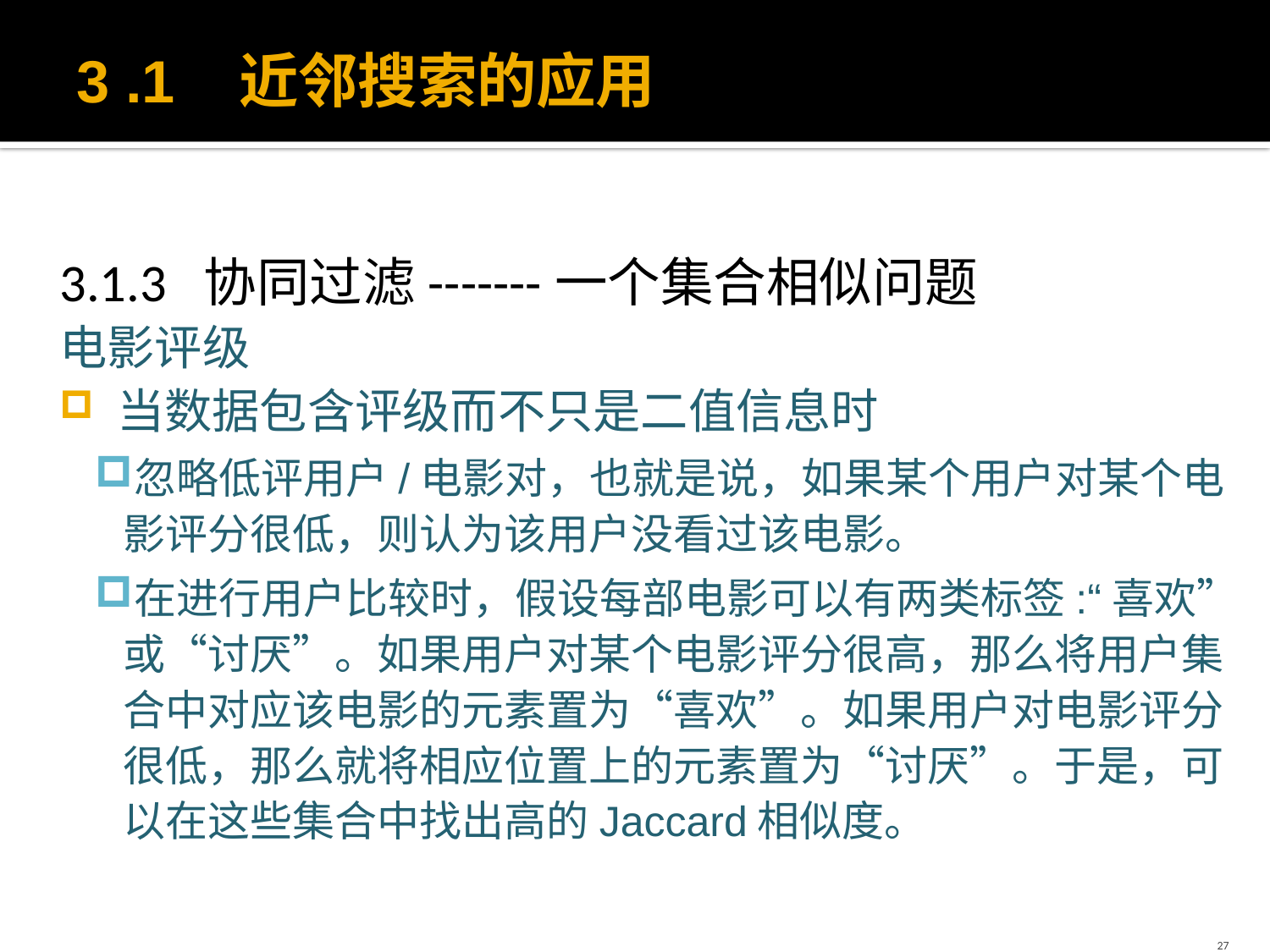

# 3 .1   近邻搜索的应用
3.1.3  协同过滤-------一个集合相似问题
电影评级
 当数据包含评级而不只是二值信息时
忽略低评用户/电影对，也就是说，如果某个用户对某个电影评分很低，则认为该用户没看过该电影。
在进行用户比较时，假设每部电影可以有两类标签:“喜欢”或“讨厌”。如果用户对某个电影评分很高，那么将用户集合中对应该电影的元素置为“喜欢”。如果用户对电影评分很低，那么就将相应位置上的元素置为“讨厌”。于是，可以在这些集合中找出高的Jaccard相似度。
27